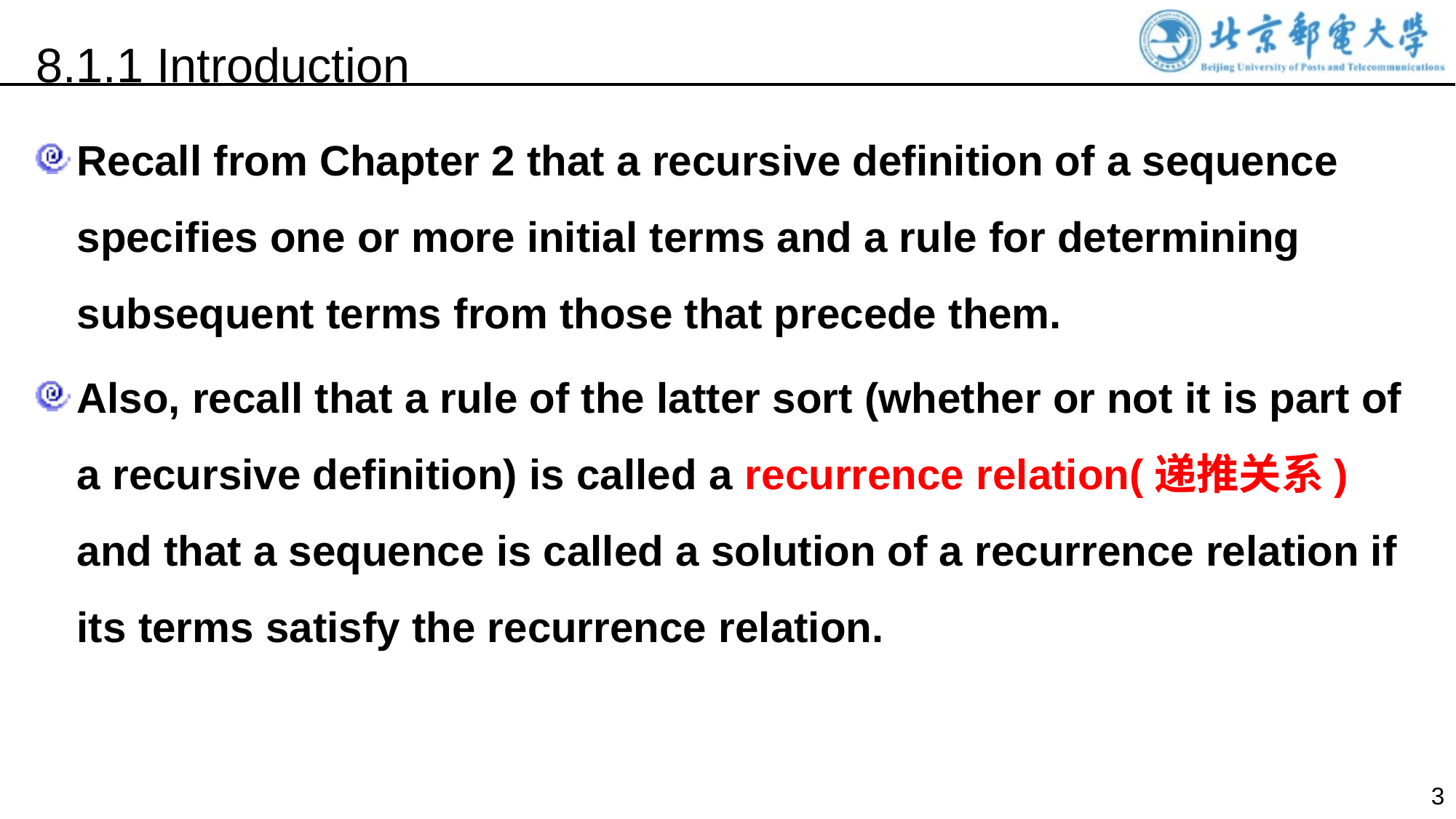

8.1.1 Introduction
Recall from Chapter 2 that a recursive definition of a sequence specifies one or more initial terms and a rule for determining subsequent terms from those that precede them.
Also, recall that a rule of the latter sort (whether or not it is part of a recursive definition) is called a recurrence relation(递推关系) and that a sequence is called a solution of a recurrence relation if its terms satisfy the recurrence relation.